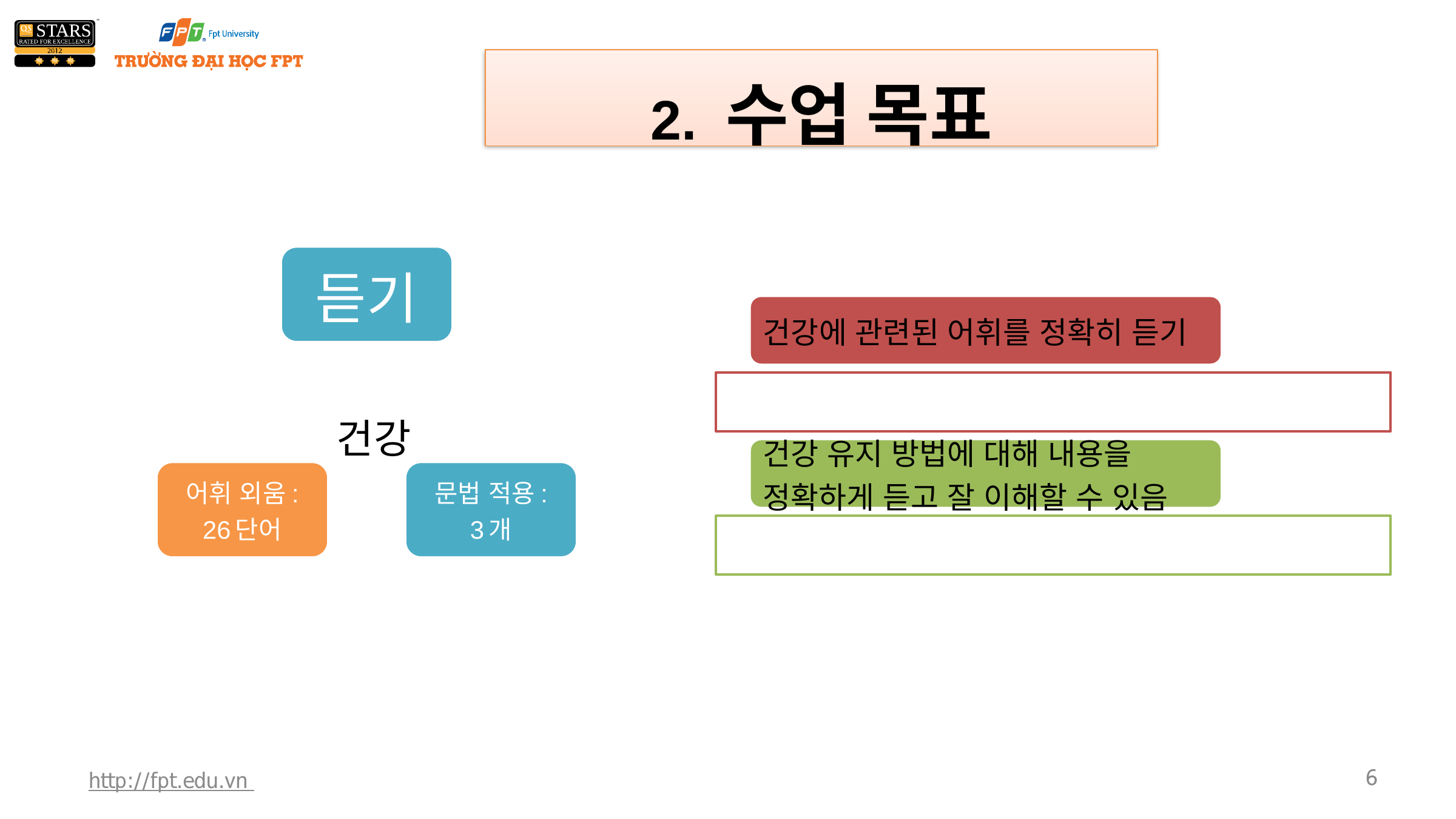

2. 수업 목표
듣기
문법 적용:
3개
어휘 외움:
26단어
건강에 관련된 어휘를 정확히 듣기
건강 유지 방법에 대해 내용을 정확하게 듣고 잘 이해할 수 있음
건강
http://fpt.edu.vn
6